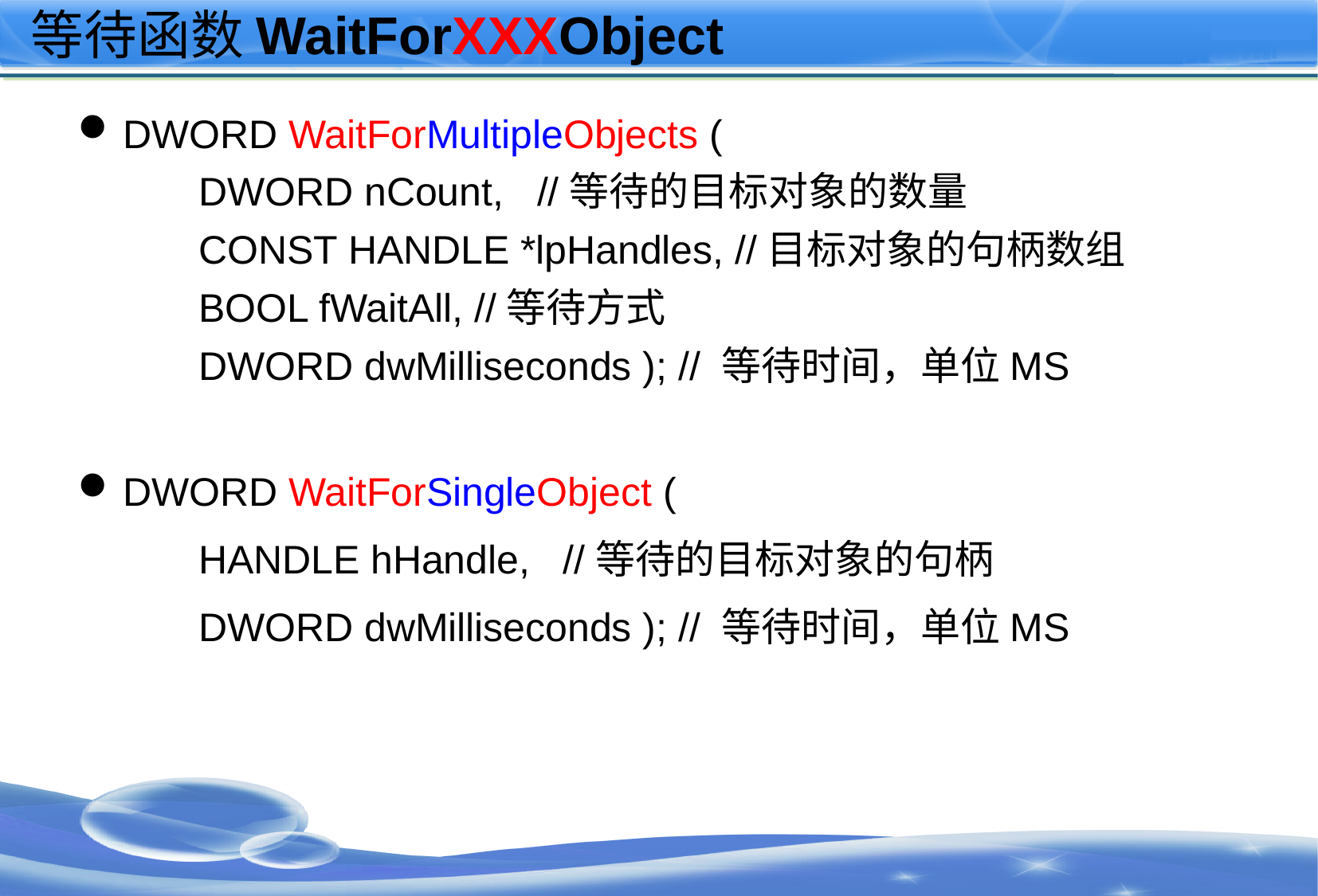

# 等待函数WaitForXXXObject
DWORD WaitForMultipleObjects (
DWORD nCount,   //等待的目标对象的数量
CONST HANDLE *lpHandles, //目标对象的句柄数组
BOOL fWaitAll, //等待方式
DWORD dwMilliseconds ); // 等待时间，单位MS

DWORD WaitForSingleObject (
HANDLE hHandle,   //等待的目标对象的句柄
DWORD dwMilliseconds ); // 等待时间，单位MS